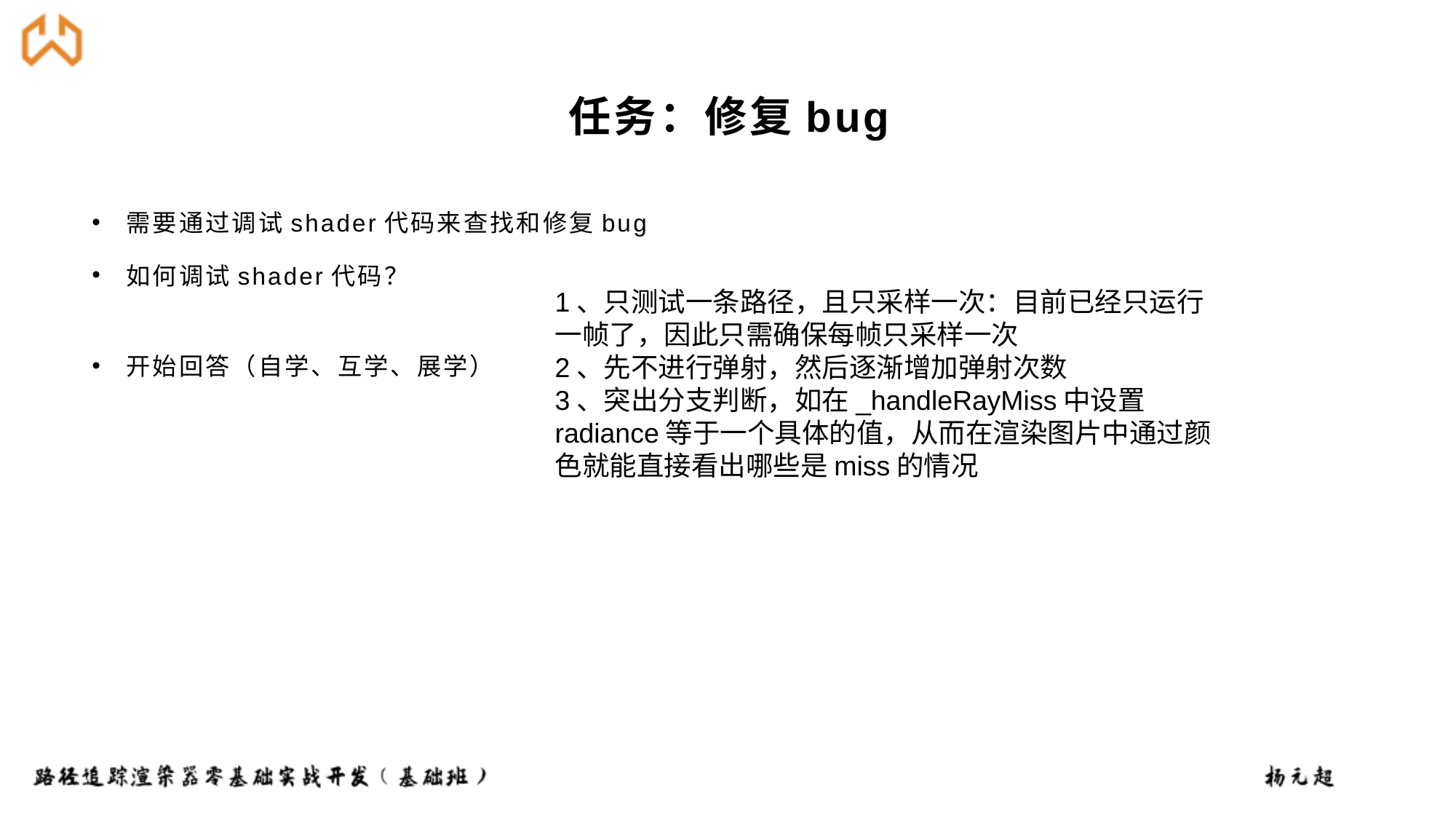

# 任务：修复bug
需要通过调试shader代码来查找和修复bug
如何调试shader代码？
开始回答（自学、互学、展学）

1、只测试一条路径，且只采样一次：目前已经只运行一帧了，因此只需确保每帧只采样一次
2、先不进行弹射，然后逐渐增加弹射次数
3、突出分支判断，如在_handleRayMiss中设置radiance等于一个具体的值，从而在渲染图片中通过颜色就能直接看出哪些是miss的情况